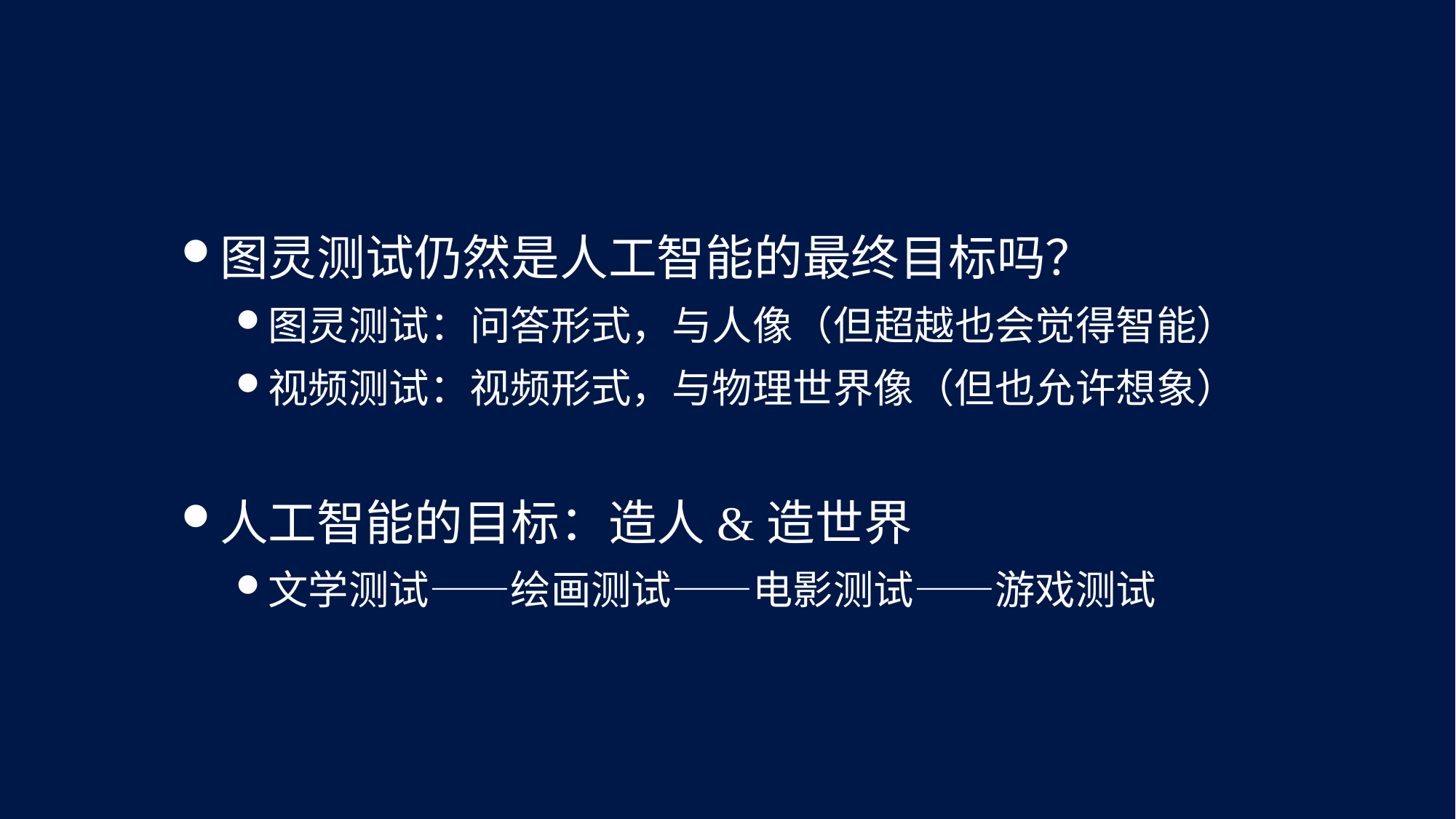

图灵测试仍然是人工智能的最终目标吗？
图灵测试：问答形式，与人像（但超越也会觉得智能）
视频测试：视频形式，与物理世界像（但也允许想象）

人工智能的目标：造人&造世界
文学测试——绘画测试——电影测试——游戏测试